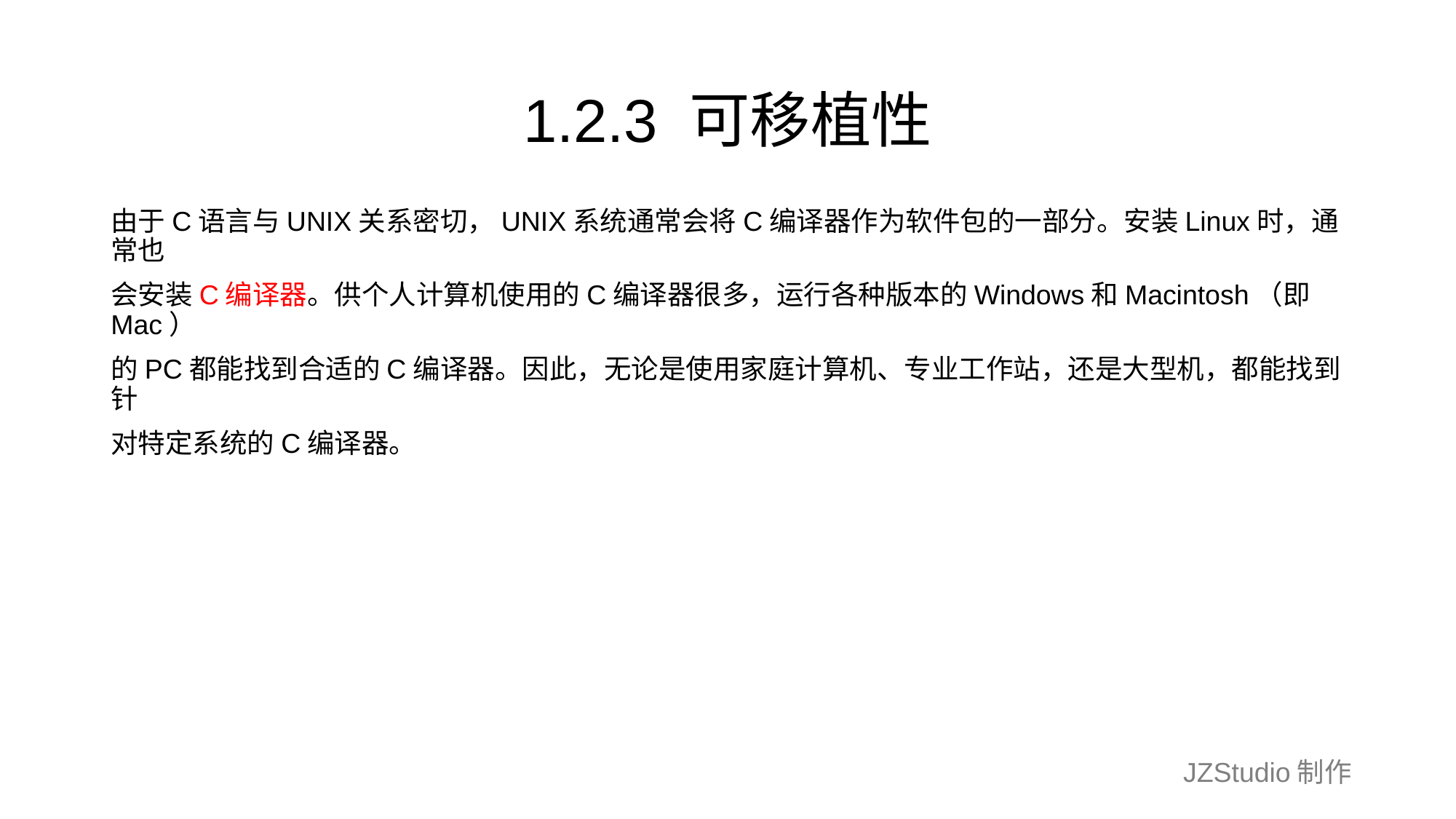

# 1.2.3 可移植性
由于C语言与UNIX关系密切，UNIX系统通常会将C编译器作为软件包的一部分。安装Linux时，通常也
会安装C编译器。供个人计算机使用的C编译器很多，运行各种版本的Windows和Macintosh（即Mac）
的PC都能找到合适的C编译器。因此，无论是使用家庭计算机、专业工作站，还是大型机，都能找到针
对特定系统的C编译器。